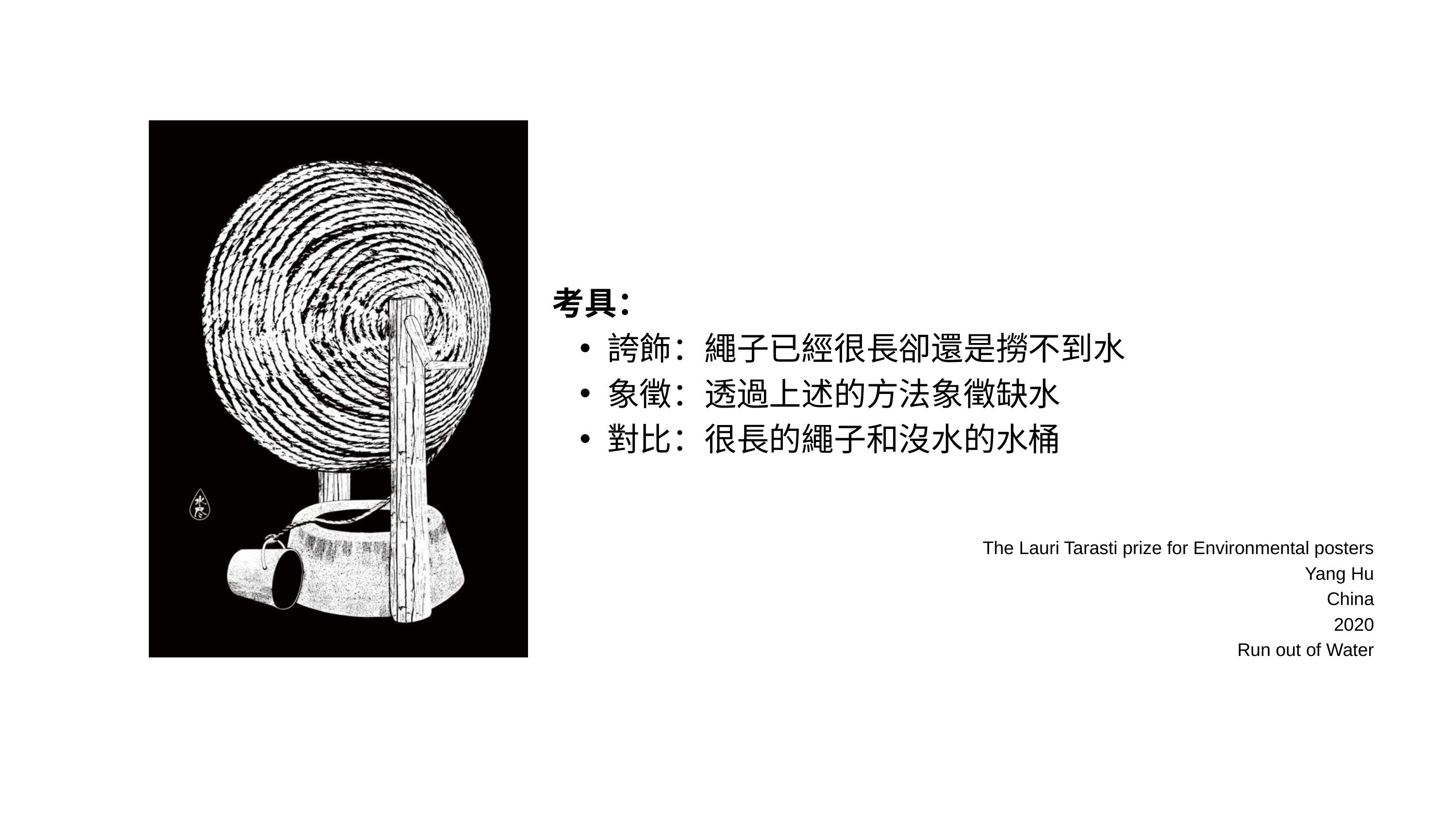

考具：
誇飾：繩子已經很長卻還是撈不到水
象徵：透過上述的方法象徵缺水
對比：很長的繩子和沒水的水桶
The Lauri Tarasti prize for Environmental posters
Yang Hu
China
2020
Run out of Water